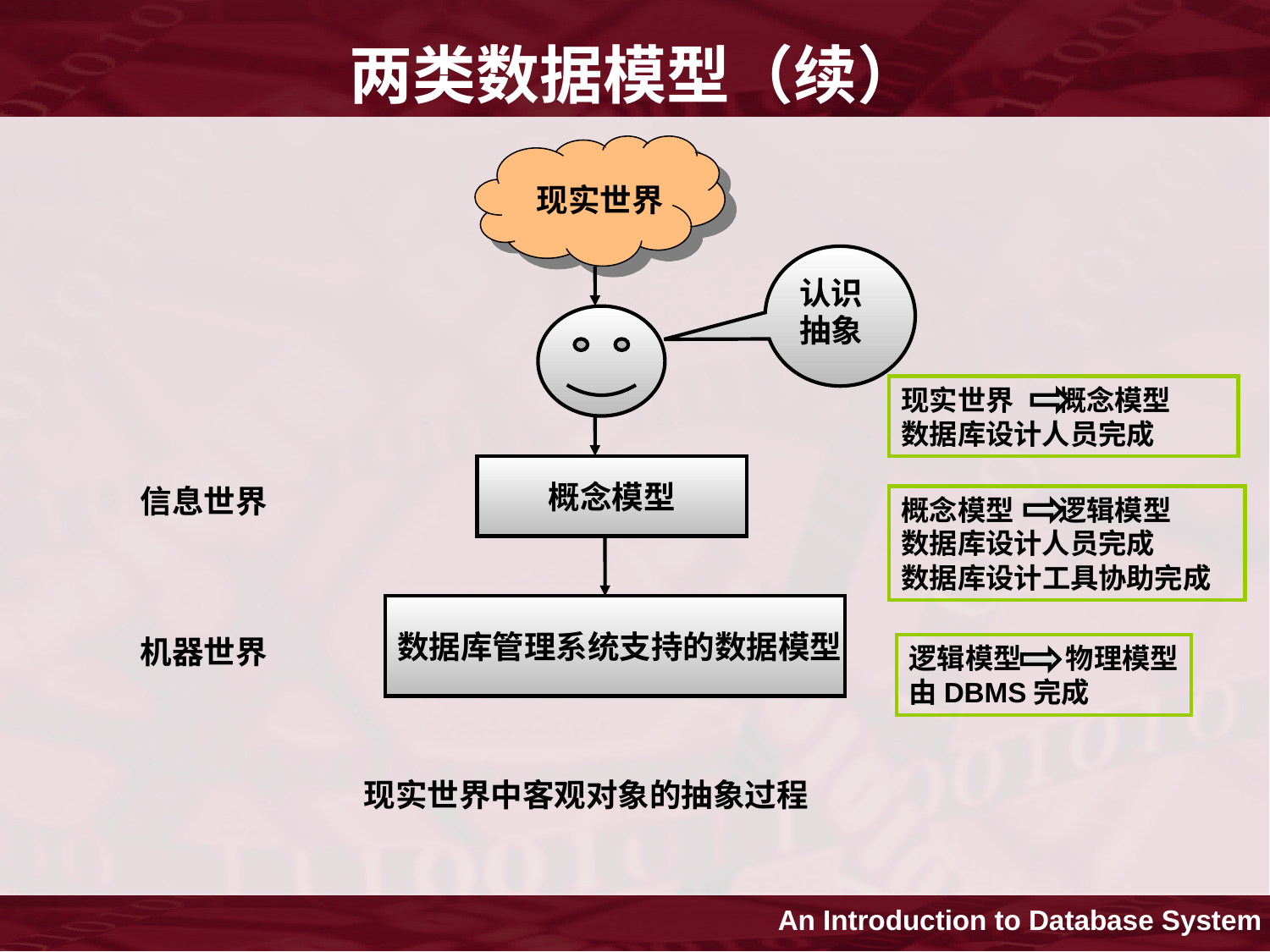

# 两类数据模型（续）

现实世界
认识
抽象

现实世界       概念模型
数据库设计人员完成

概念模型
信息世界
概念模型       逻辑模型
数据库设计人员完成
数据库设计工具协助完成

数据库管理系统支持的数据模型
机器世界
逻辑模型       物理模型
由DBMS完成

现实世界中客观对象的抽象过程